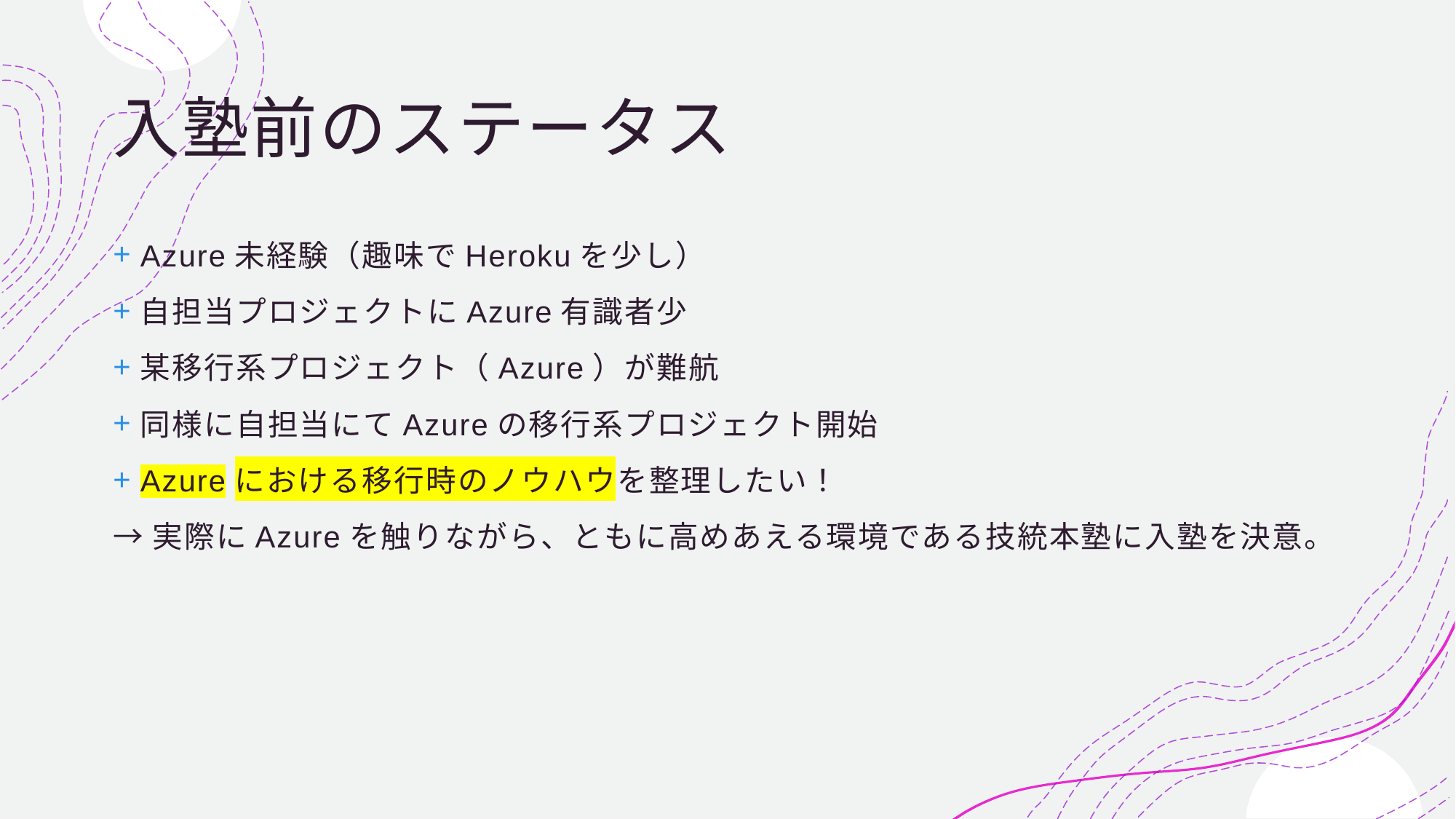

# 入塾前のステータス
Azure未経験（趣味でHerokuを少し）
自担当プロジェクトにAzure有識者少
某移行系プロジェクト（Azure）が難航
同様に自担当にてAzureの移行系プロジェクト開始
Azureにおける移行時のノウハウを整理したい！
→実際にAzureを触りながら、ともに高めあえる環境である技統本塾に入塾を決意。